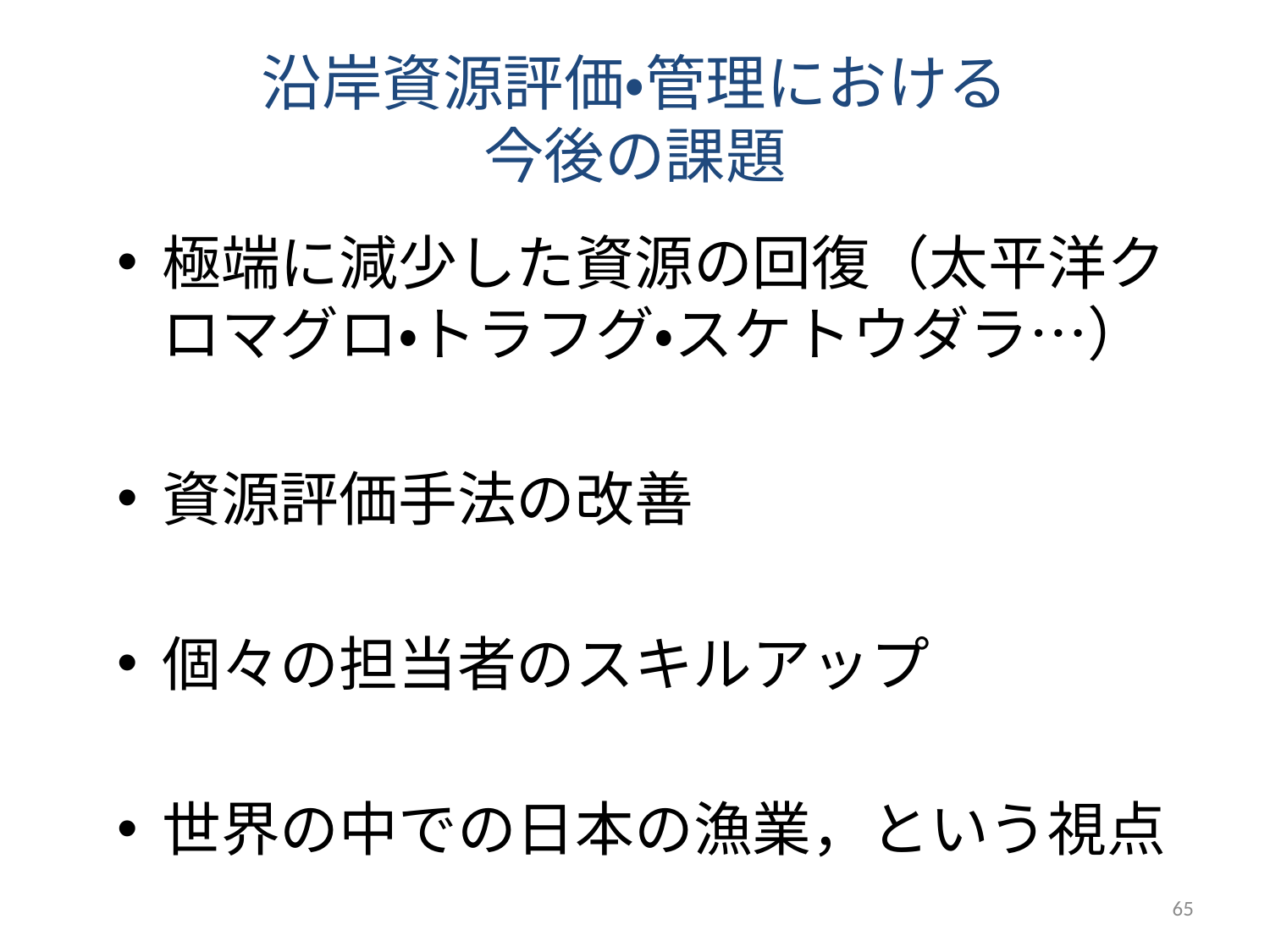

# 沿岸資源評価・管理における 今後の課題
極端に減少した資源の回復（太平洋クロマグロ・トラフグ・スケトウダラ…）

資源評価手法の改善

個々の担当者のスキルアップ

世界の中での日本の漁業，という視点
65